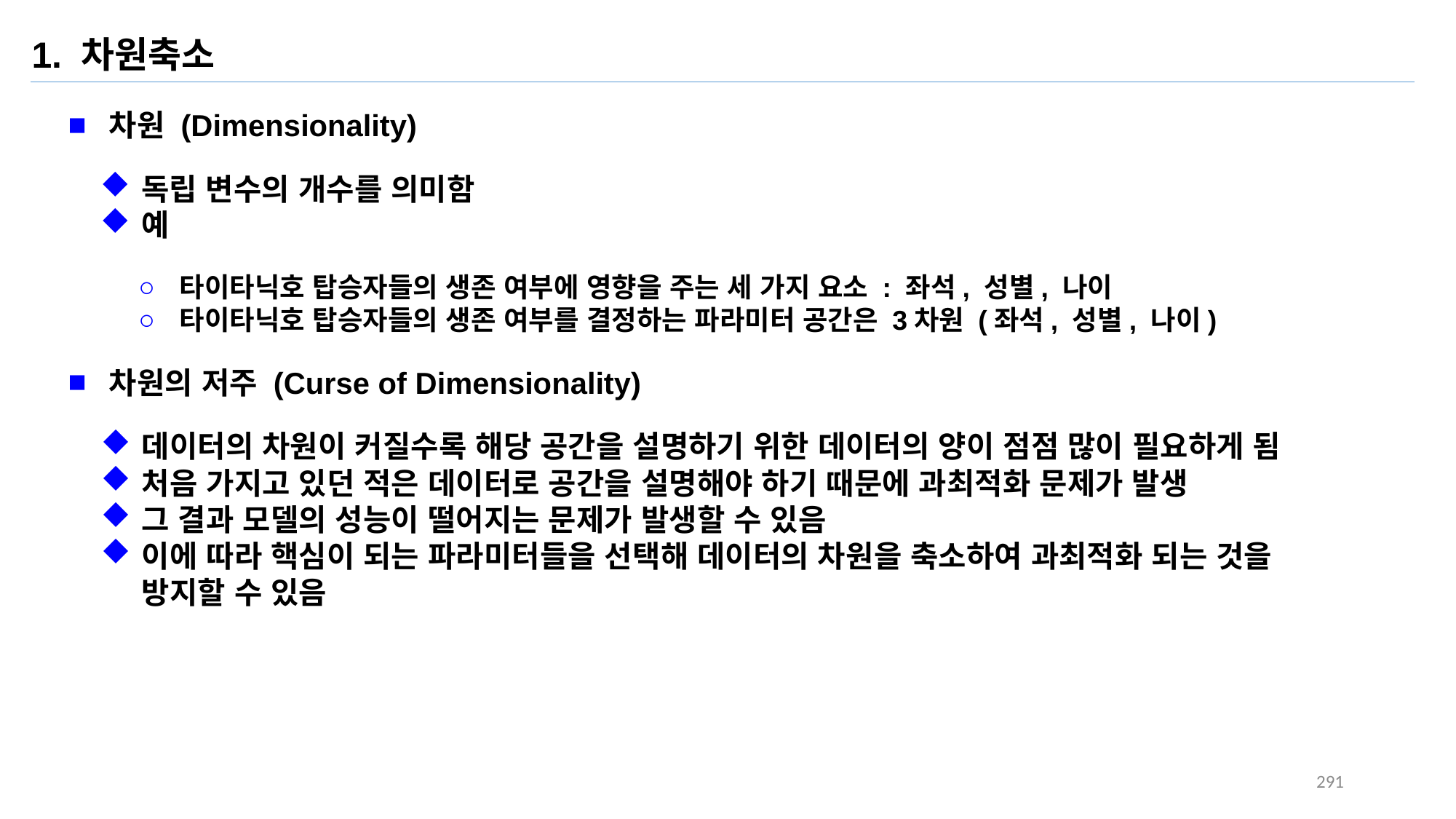

1. 차원축소
차원 (Dimensionality)
독립 변수의 개수를 의미함
예
타이타닉호 탑승자들의 생존 여부에 영향을 주는 세 가지 요소 : 좌석, 성별, 나이
타이타닉호 탑승자들의 생존 여부를 결정하는 파라미터 공간은 3차원 (좌석, 성별, 나이)
차원의 저주 (Curse of Dimensionality)
데이터의 차원이 커질수록 해당 공간을 설명하기 위한 데이터의 양이 점점 많이 필요하게 됨
처음 가지고 있던 적은 데이터로 공간을 설명해야 하기 때문에 과최적화 문제가 발생
그 결과 모델의 성능이 떨어지는 문제가 발생할 수 있음
이에 따라 핵심이 되는 파라미터들을 선택해 데이터의 차원을 축소하여 과최적화 되는 것을 방지할 수 있음
291